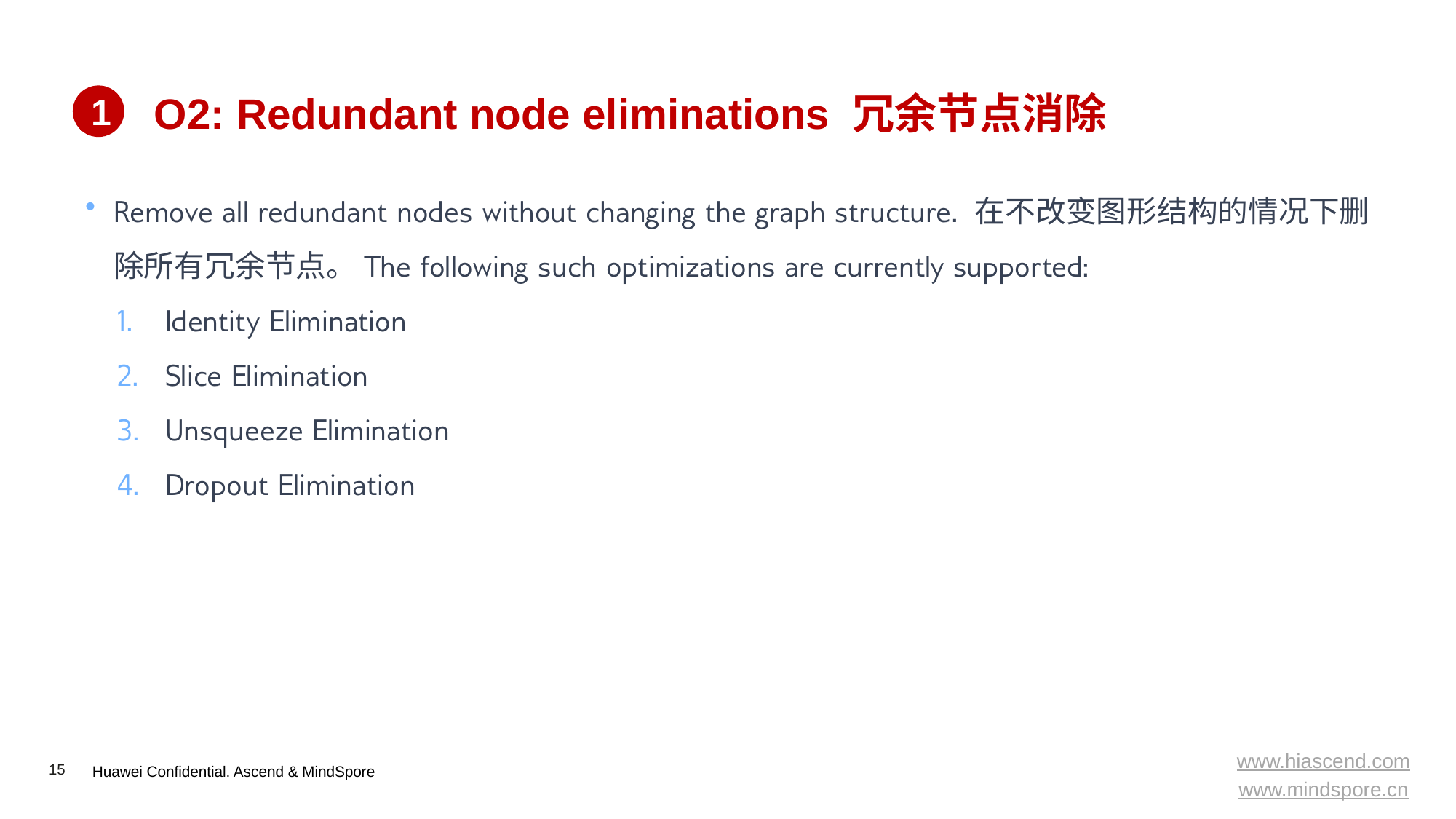

# O2: Redundant node eliminations 冗余节点消除
1
Remove all redundant nodes without changing the graph structure. 在不改变图形结构的情况下删除所有冗余节点。The following such optimizations are currently supported:
Identity Elimination
Slice Elimination
Unsqueeze Elimination
Dropout Elimination